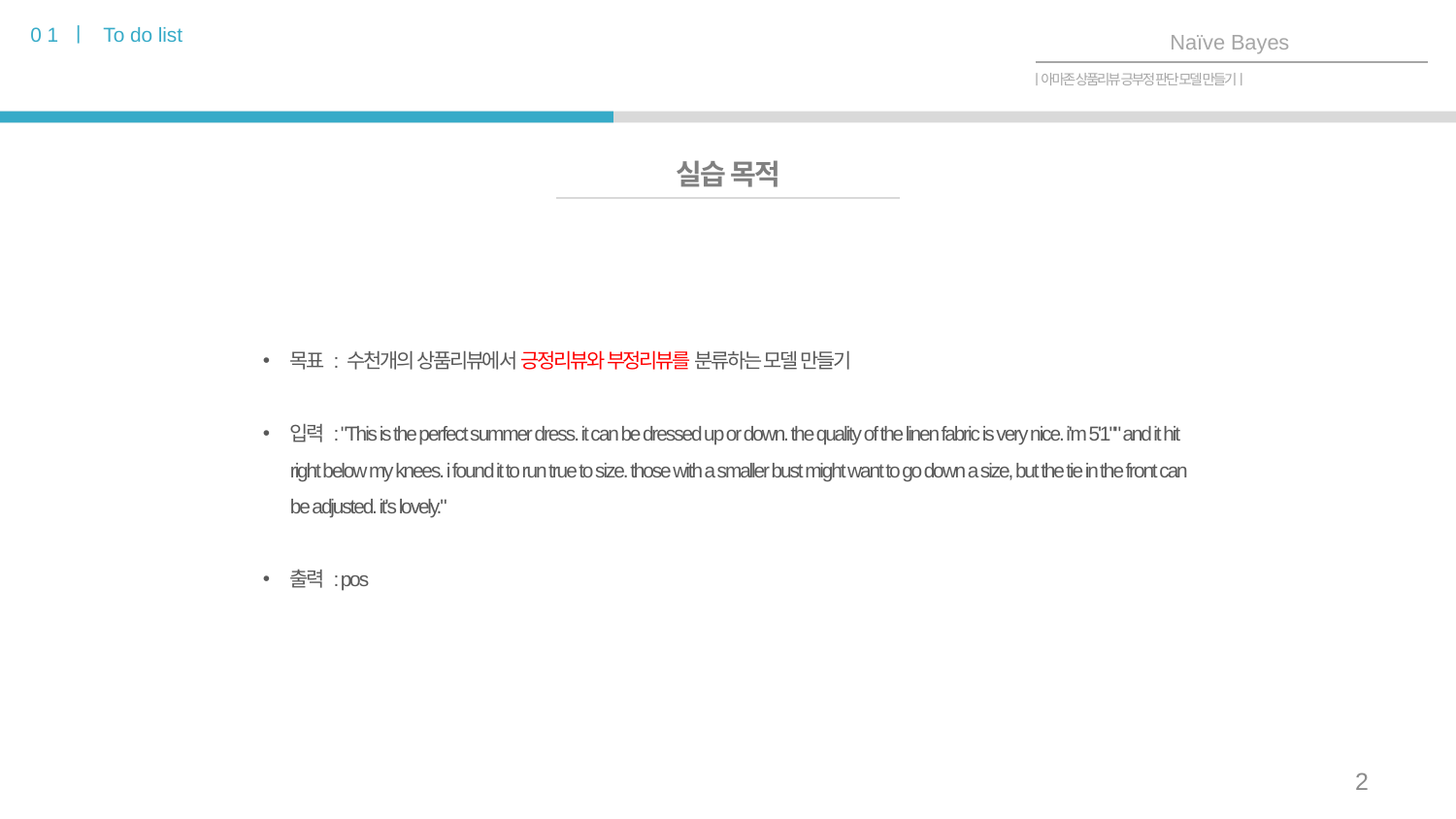

0 1 ㅣ  To do list
Naïve Bayes
ㅣ아마존 상품리뷰 긍부정 판단 모델 만들기ㅣ

실습 목적
목표 : 수천개의 상품리뷰에서 긍정리뷰와 부정리뷰를 분류하는 모델 만들기

입력 : "This is the perfect summer dress. it can be dressed up or down. the quality of the linen fabric is very nice. i'm 5'1"" and it hit right below my knees. i found it to run true to size. those with a smaller bust might want to go down a size, but the tie in the front can be adjusted. it's lovely."

출력 : pos
2